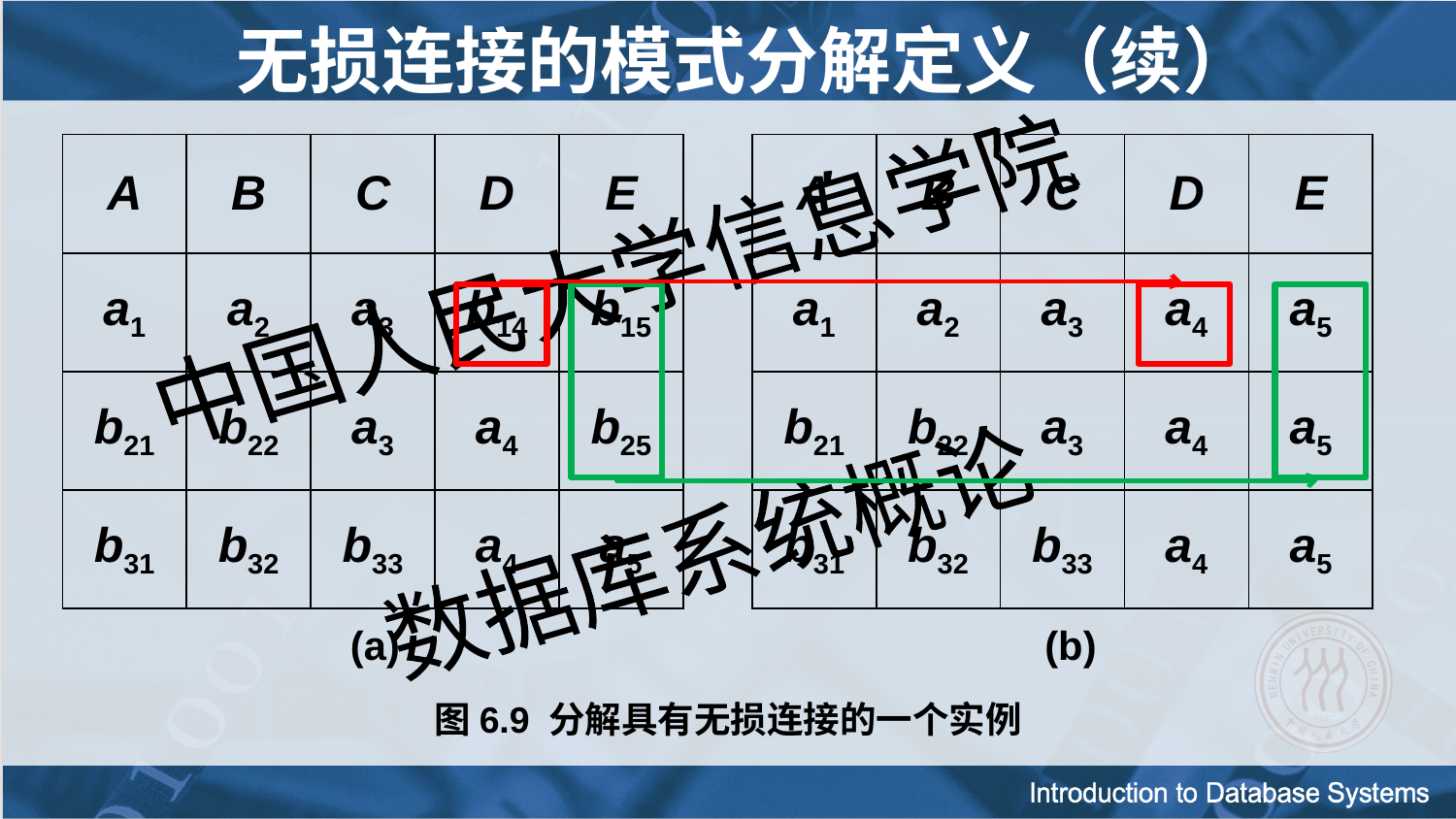

# 无损连接的模式分解定义（续）
| A | B | C | D | E |
| --- | --- | --- | --- | --- |
| a1 | a2 | a3 | b14 | b15 |
| b21 | b22 | a3 | a4 | b25 |
| b31 | b32 | b33 | a4 | a5 |
| A | B | C | D | E |
| --- | --- | --- | --- | --- |
| a1 | a2 | a3 | a4 | a5 |
| b21 | b22 | a3 | a4 | a5 |
| b31 | b32 | b33 | a4 | a5 |

   (a)					(b)
图6.9 分解具有无损连接的一个实例